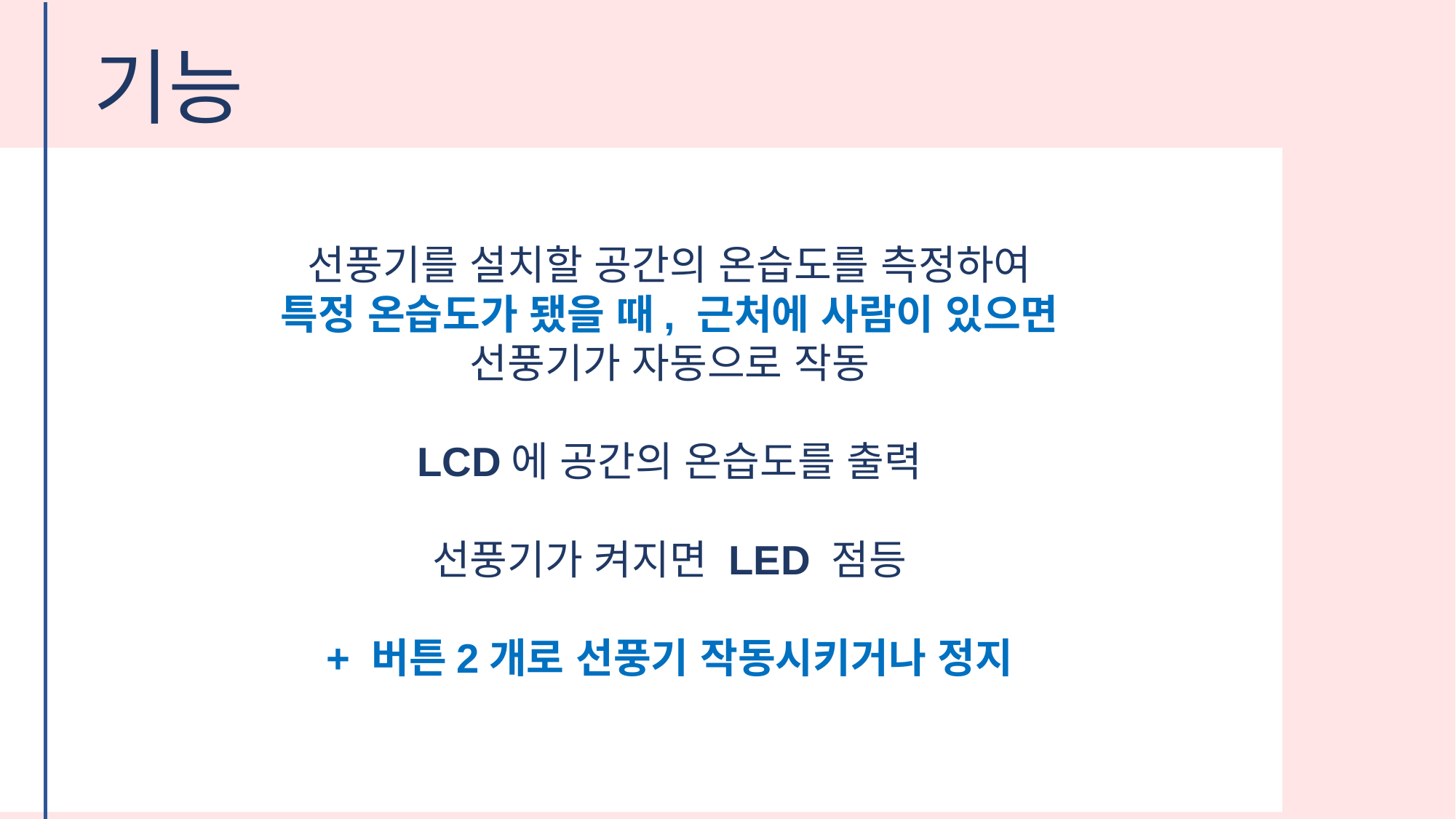

기능

선풍기를 설치할 공간의 온습도를 측정하여
특정 온습도가 됐을 때, 근처에 사람이 있으면
선풍기가 자동으로 작동

LCD에 공간의 온습도를 출력

선풍기가 켜지면 LED 점등

+ 버튼2개로 선풍기 작동시키거나 정지